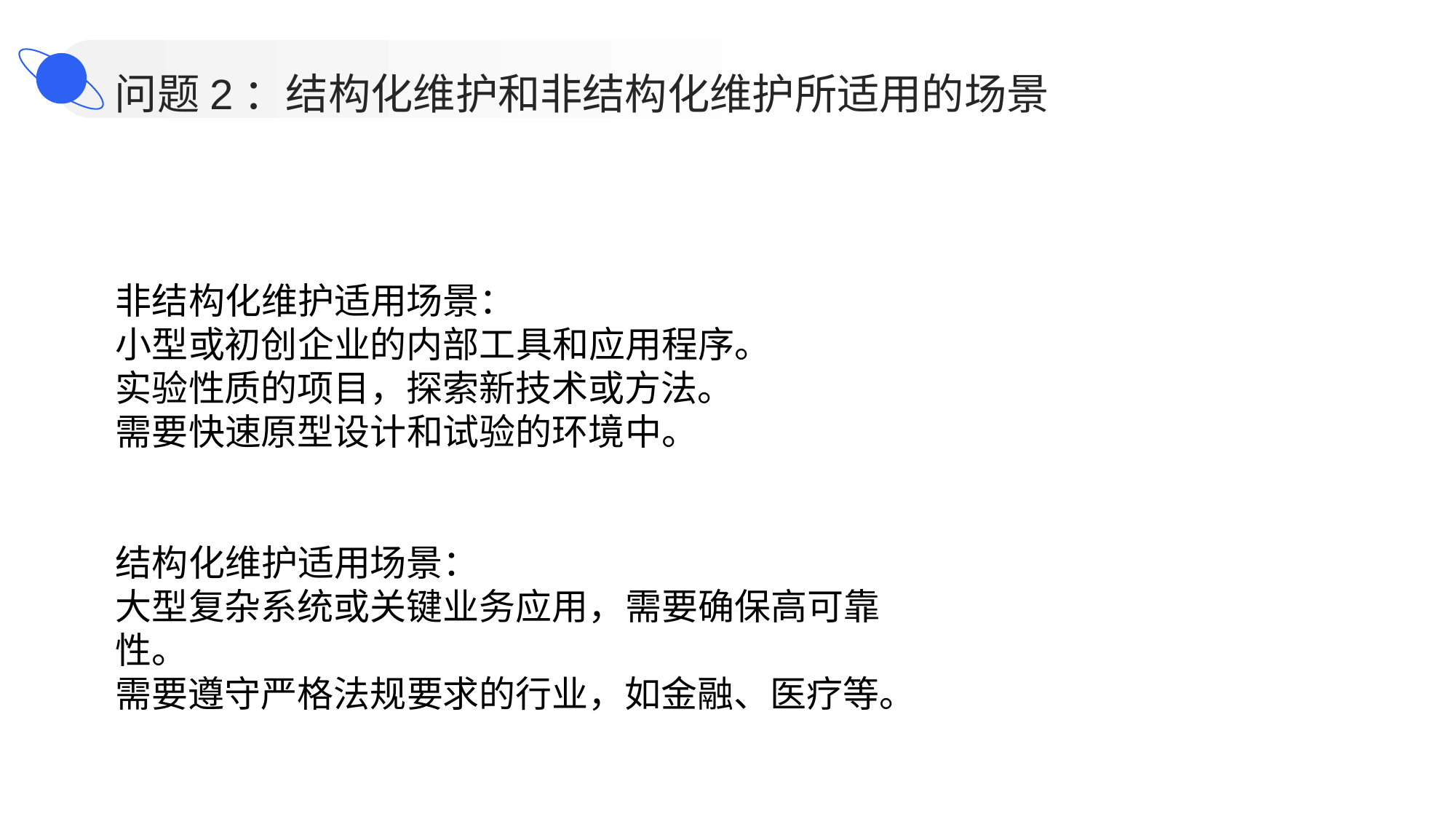

问题2：结构化维护和非结构化维护所适用的场景

非结构化维护适用场景：
小型或初创企业的内部工具和应用程序。
实验性质的项目，探索新技术或方法。
需要快速原型设计和试验的环境中。

结构化维护适用场景：
大型复杂系统或关键业务应用，需要确保高可靠性。
需要遵守严格法规要求的行业，如金融、医疗等。